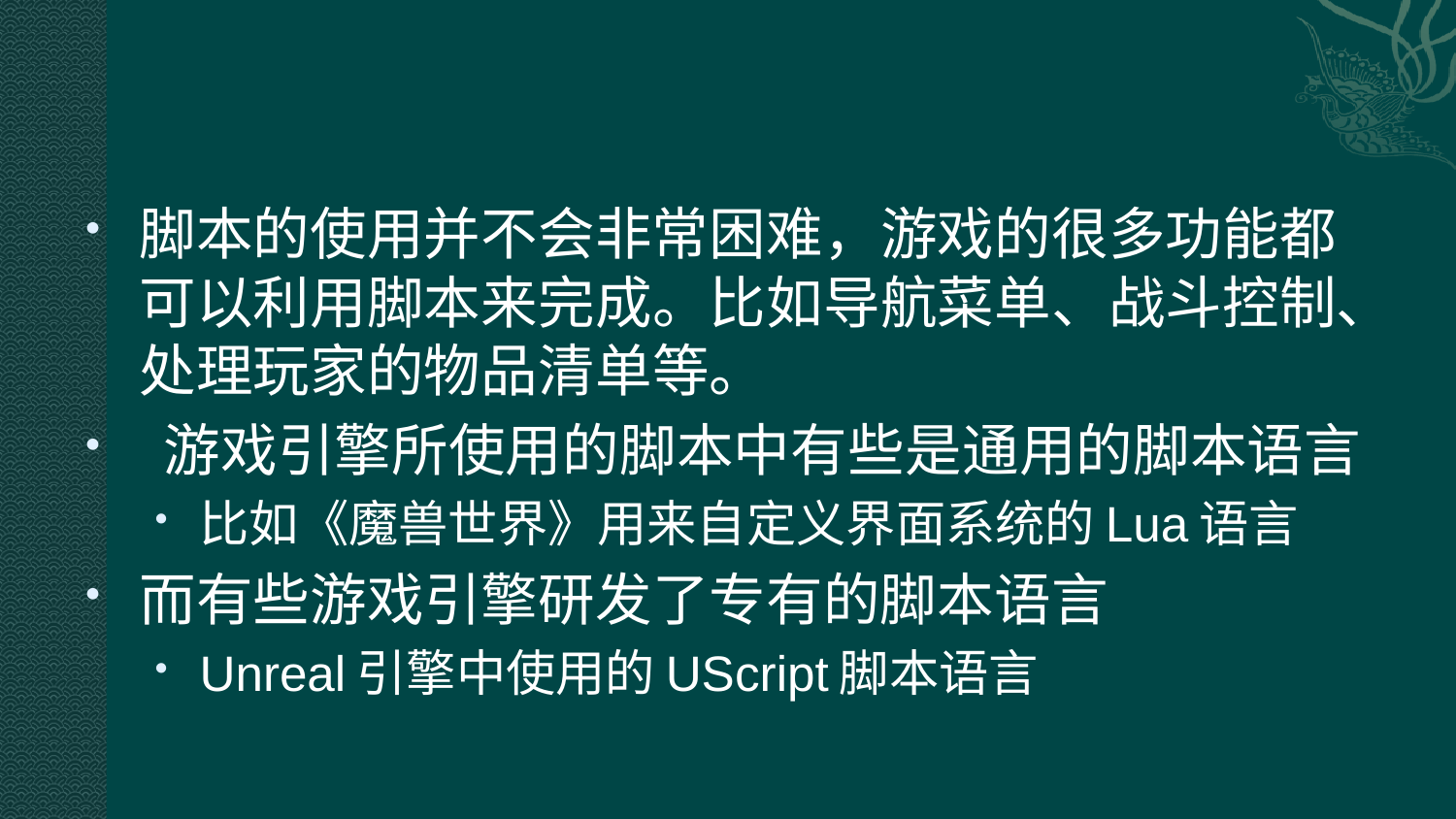

#
脚本的使用并不会非常困难，游戏的很多功能都可以利用脚本来完成。比如导航菜单、战斗控制、处理玩家的物品清单等。
 游戏引擎所使用的脚本中有些是通用的脚本语言
比如《魔兽世界》用来自定义界面系统的Lua语言
而有些游戏引擎研发了专有的脚本语言
Unreal引擎中使用的UScript脚本语言